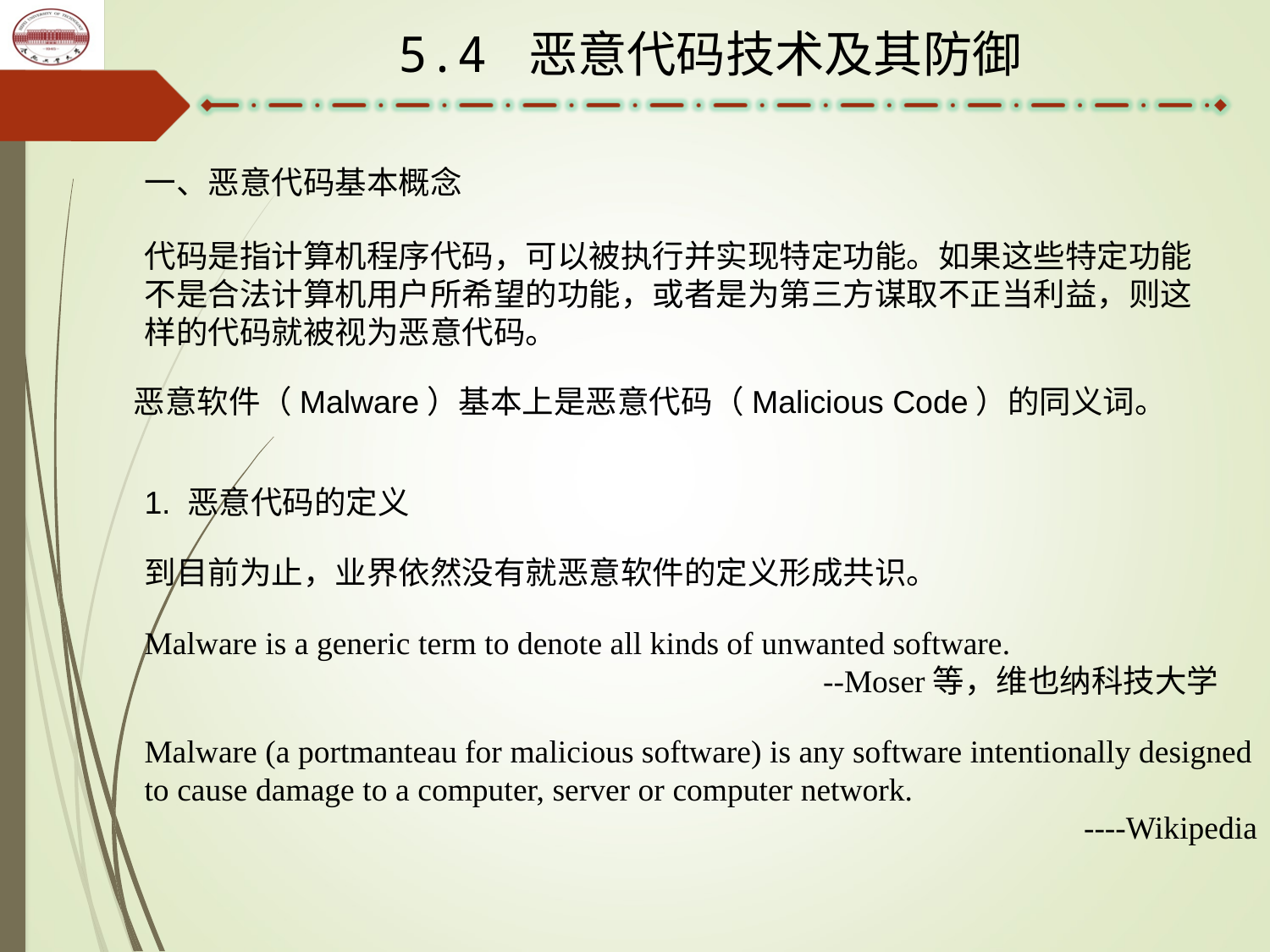

5.4 恶意代码技术及其防御
一、恶意代码基本概念
代码是指计算机程序代码，可以被执行并实现特定功能。如果这些特定功能不是合法计算机用户所希望的功能，或者是为第三方谋取不正当利益，则这样的代码就被视为恶意代码。
恶意软件（Malware）基本上是恶意代码（Malicious Code）的同义词。
1. 恶意代码的定义
到目前为止，业界依然没有就恶意软件的定义形成共识。
Malware is a generic term to denote all kinds of unwanted software.
--Moser等，维也纳科技大学
Malware (a portmanteau for malicious software) is any software intentionally designed to cause damage to a computer, server or computer network.
----Wikipedia